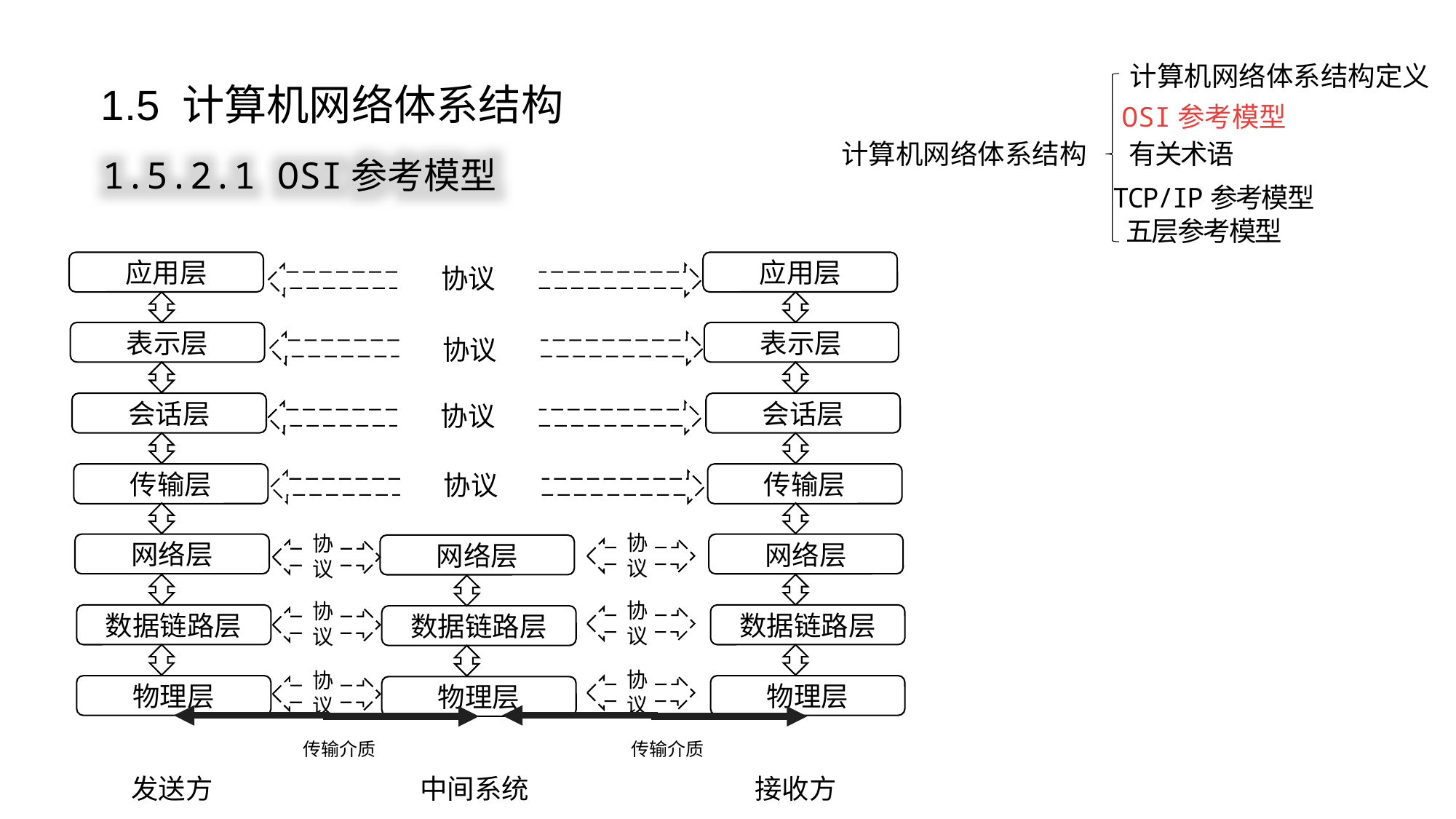

计算机网络体系结构定义
1.5 计算机网络体系结构

OSI参考模型
计算机网络体系结构
有关术语
TCP/IP参考模型
五层参考模型
1.5.2.1 OSI参考模型
应用层

表示层

会话层

传输层

网络层

数据链路层

物理层
应用层

表示层

会话层

传输层

网络层

数据链路层

物理层
协议

协议

协议

协议

协议
协议
网络层

协议
协议
数据链路层

协议
协议

物理层

传输介质
传输介质
中间系统
接收方
发送方